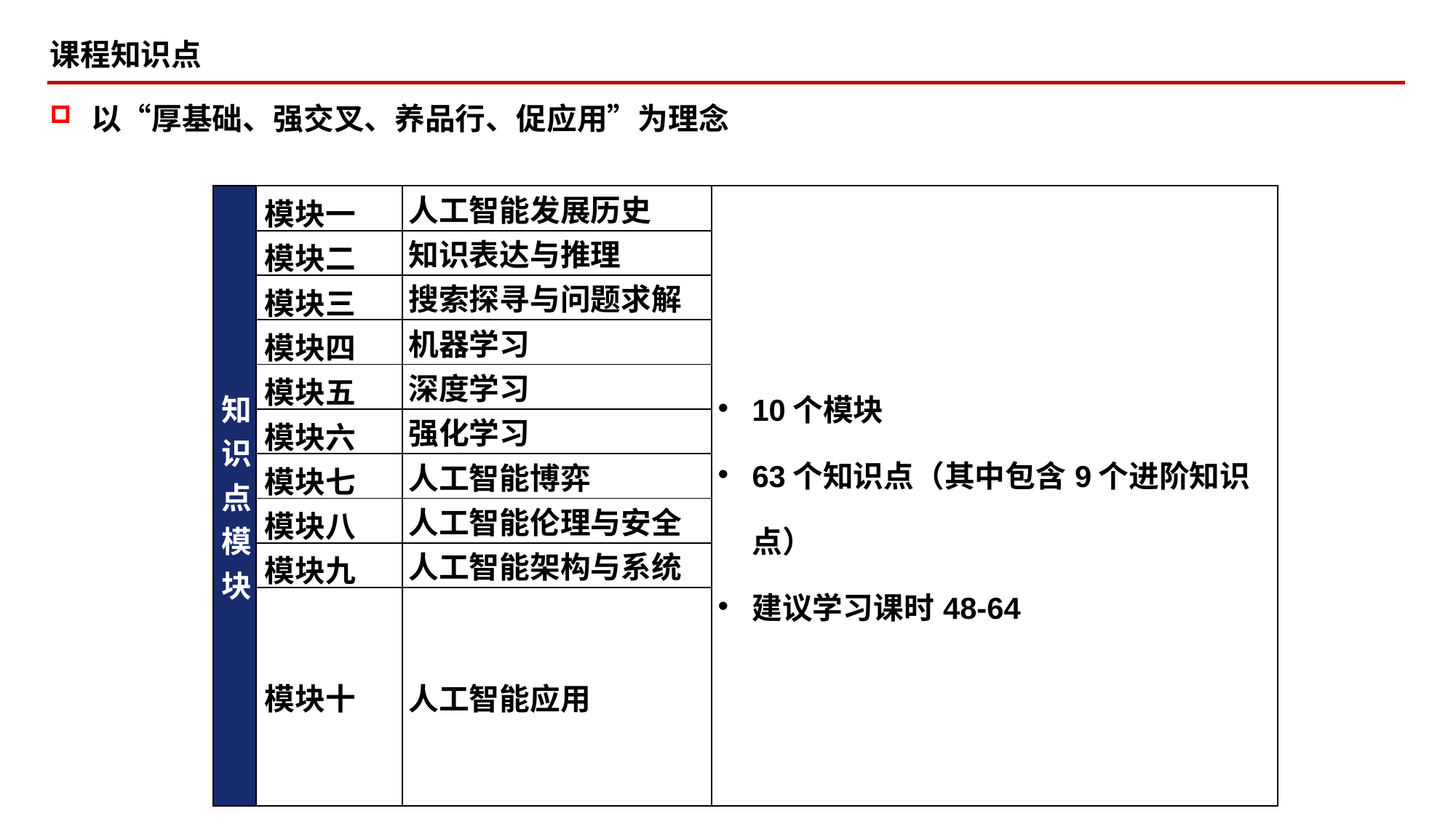

课程知识点
以“厚基础、强交叉、养品行、促应用”为理念
| 知识点模块 | 模块一 | 人工智能发展历史 | 10个模块 63个知识点（其中包含9个进阶知识点） 建议学习课时48-64 |
| --- | --- | --- | --- |
| 北京大学 | 模块二 | 知识表达与推理 |  |
| 清华大学 | 模块三 | 搜索探寻与问题求解 |  |
| 北京理工大学 | 模块四 | 机器学习 |  |
| 哈尔滨工业大学 | 模块五 | 深度学习 |  |
| 上海交通大学 | 模块六 | 强化学习 |  |
| 电子科技大学 | 模块七 | 人工智能博弈 |  |
| 西安交通大学 | 模块八 | 人工智能伦理与安全 |  |
| 同济大学 | 模块九 | 人工智能架构与系统 |  |
| 武汉大学 | 模块十 | 人工智能应用 |  |